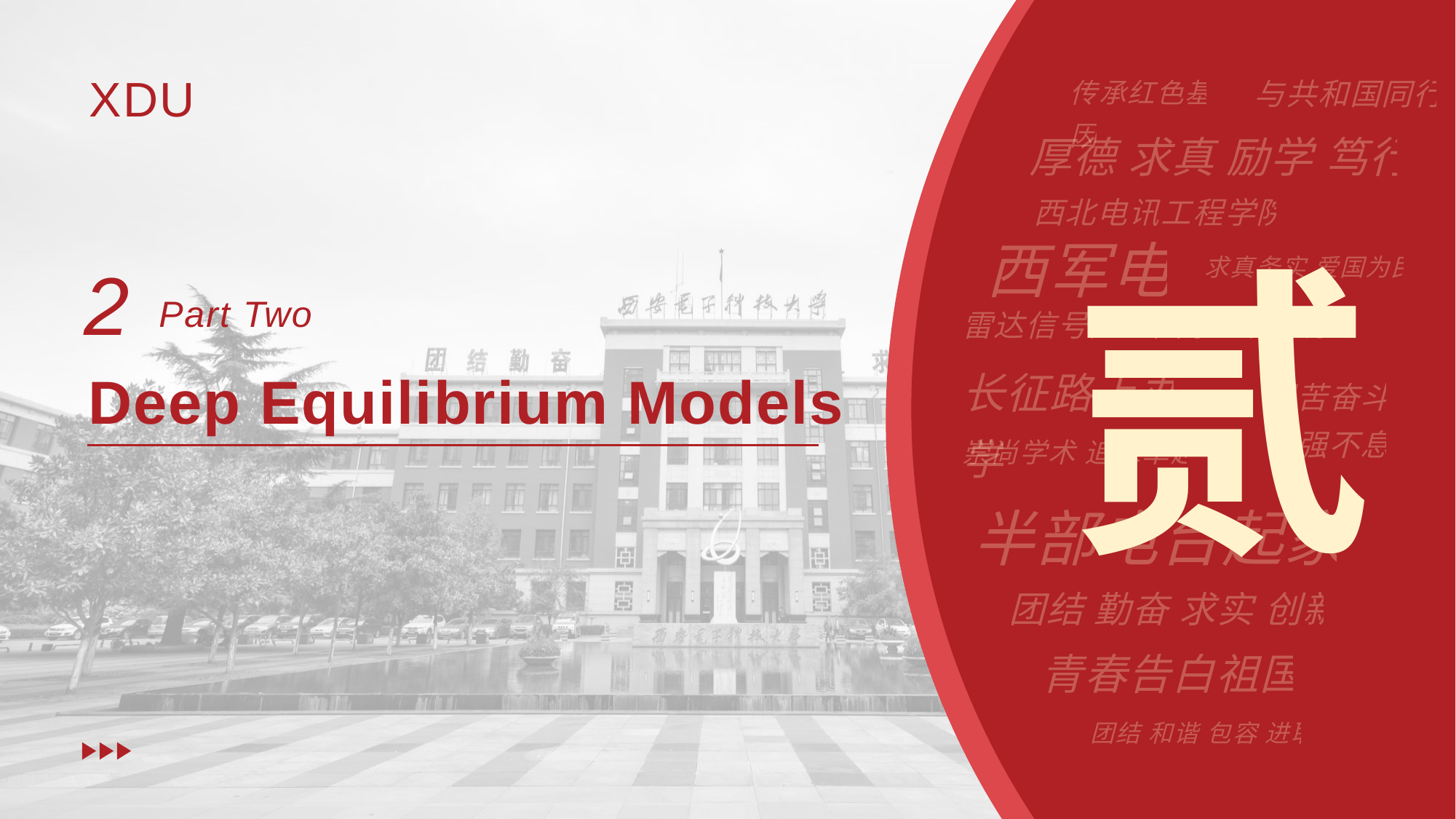

2
Part Two
Deep Equilibrium Models
贰